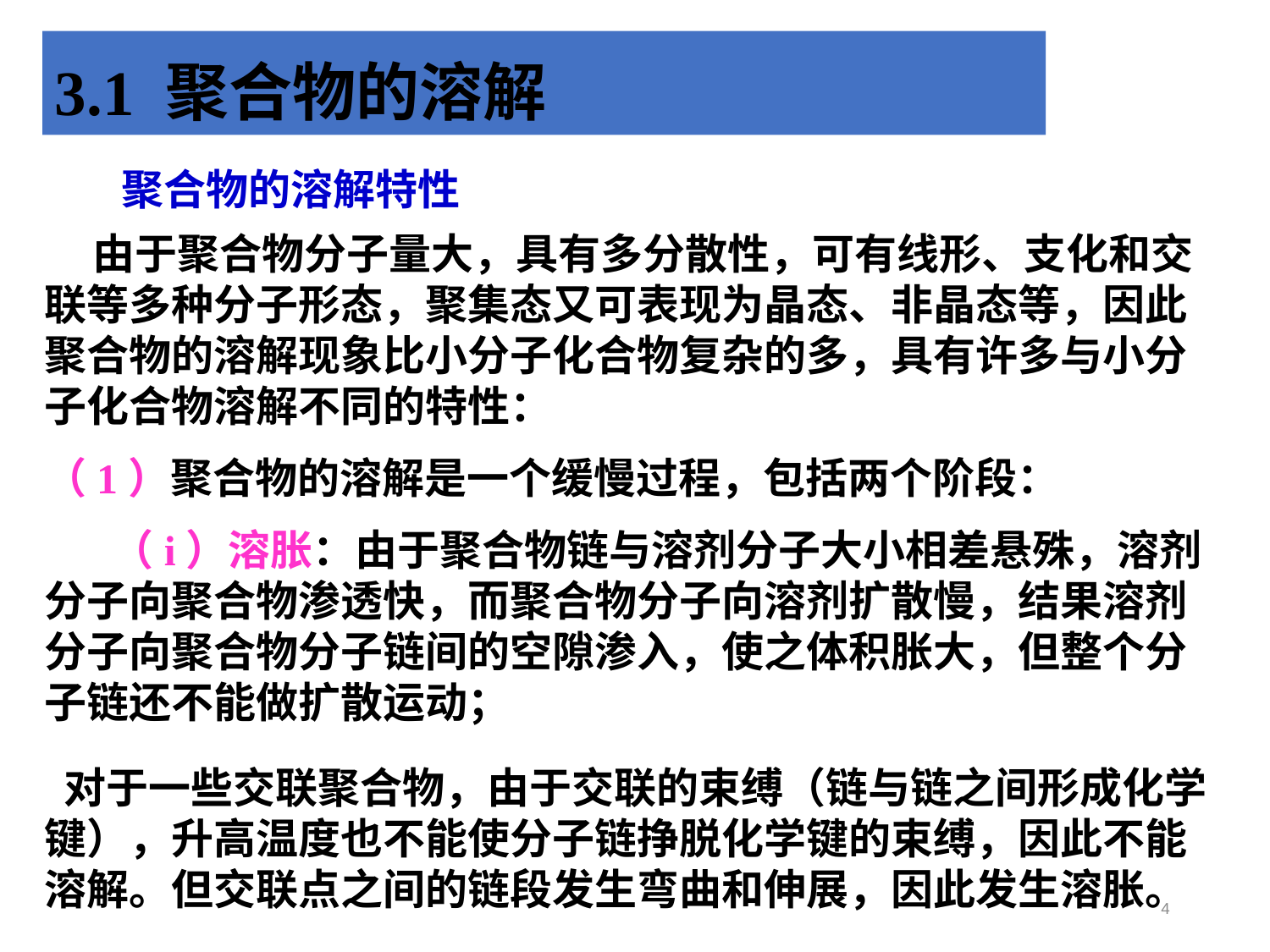

3.1 聚合物的溶解
聚合物的溶解特性
    由于聚合物分子量大，具有多分散性，可有线形、支化和交联等多种分子形态，聚集态又可表现为晶态、非晶态等，因此聚合物的溶解现象比小分子化合物复杂的多，具有许多与小分子化合物溶解不同的特性：
（1）聚合物的溶解是一个缓慢过程，包括两个阶段：
      （i）溶胀：由于聚合物链与溶剂分子大小相差悬殊，溶剂分子向聚合物渗透快，而聚合物分子向溶剂扩散慢，结果溶剂分子向聚合物分子链间的空隙渗入，使之体积胀大，但整个分子链还不能做扩散运动；
 对于一些交联聚合物，由于交联的束缚（链与链之间形成化学键），升高温度也不能使分子链挣脱化学键的束缚，因此不能溶解。但交联点之间的链段发生弯曲和伸展，因此发生溶胀。
4